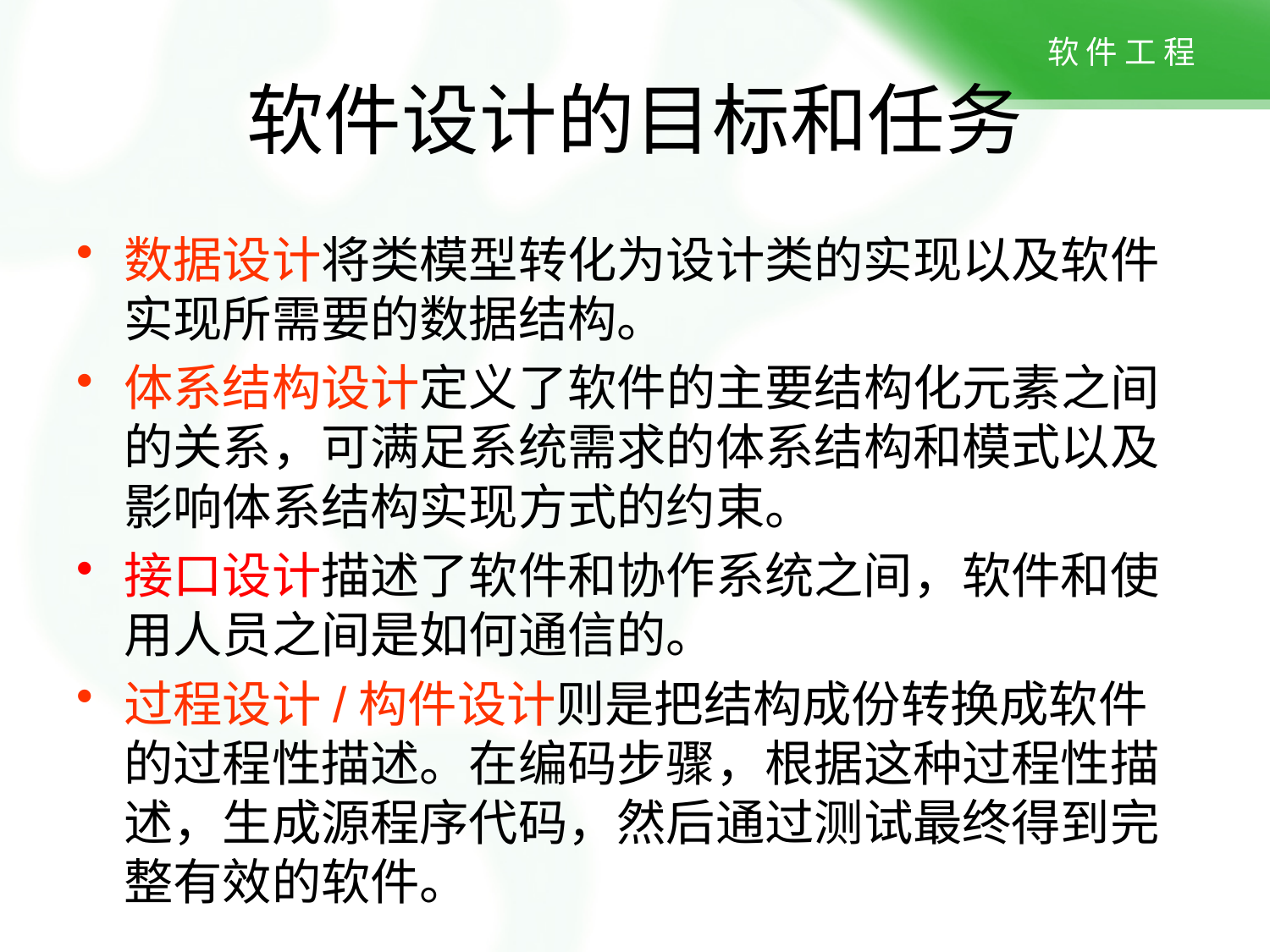

软件设计的目标和任务
数据设计将类模型转化为设计类的实现以及软件实现所需要的数据结构。
体系结构设计定义了软件的主要结构化元素之间的关系，可满足系统需求的体系结构和模式以及影响体系结构实现方式的约束。
接口设计描述了软件和协作系统之间，软件和使用人员之间是如何通信的。
过程设计/构件设计则是把结构成份转换成软件的过程性描述。在编码步骤，根据这种过程性描述，生成源程序代码，然后通过测试最终得到完整有效的软件。